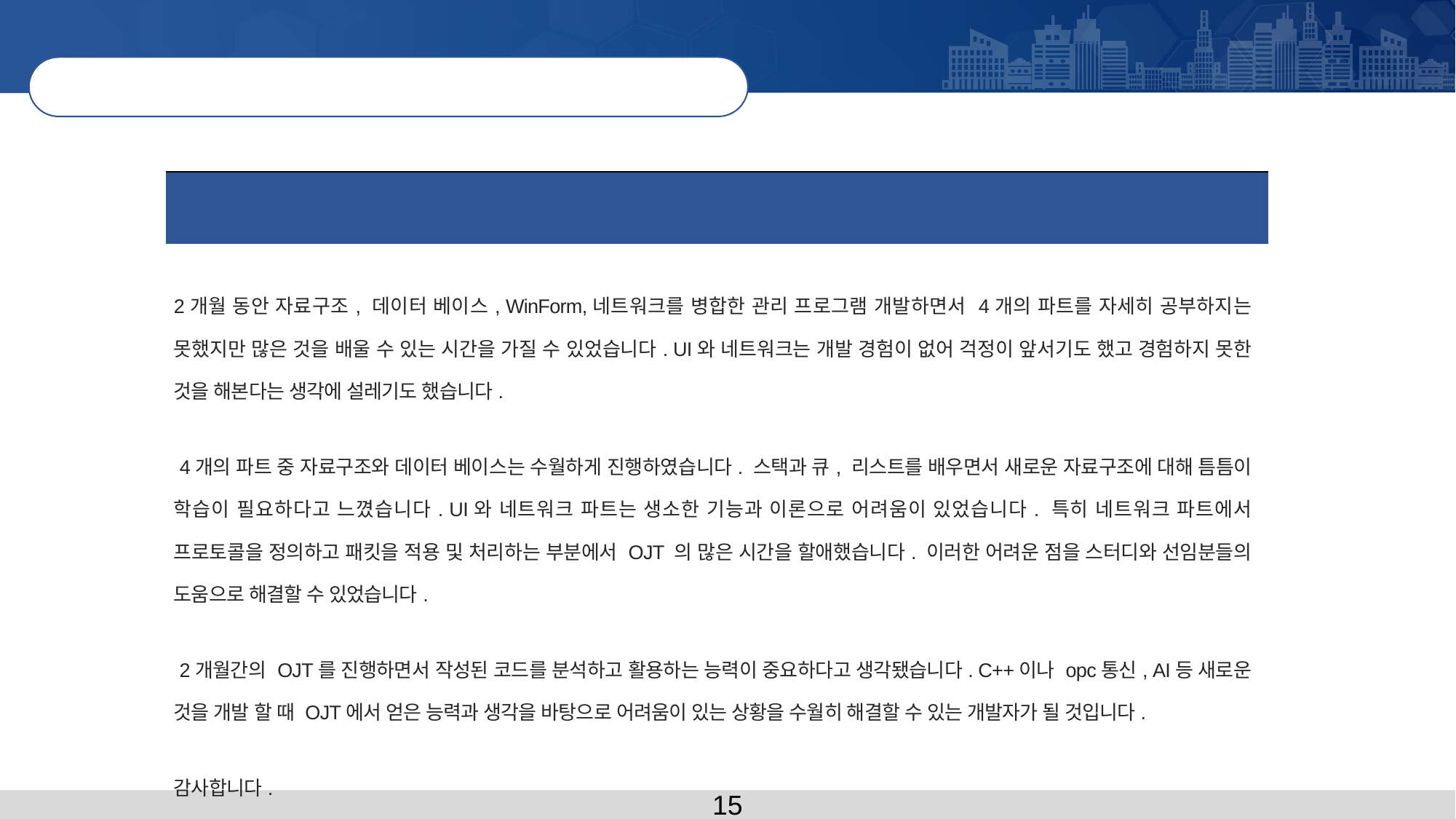

| 느낀점 |
| --- |
| 2개월 동안 자료구조, 데이터 베이스, WinForm,네트워크를 병합한 관리 프로그램 개발하면서 4개의 파트를 자세히 공부하지는 못했지만 많은 것을 배울 수 있는 시간을 가질 수 있었습니다. UI와 네트워크는 개발 경험이 없어 걱정이 앞서기도 했고 경험하지 못한 것을 해본다는 생각에 설레기도 했습니다. 4개의 파트 중 자료구조와 데이터 베이스는 수월하게 진행하였습니다. 스택과 큐, 리스트를 배우면서 새로운 자료구조에 대해 틈틈이 학습이 필요하다고 느꼈습니다. UI와 네트워크 파트는 생소한 기능과 이론으로 어려움이 있었습니다. 특히 네트워크 파트에서 프로토콜을 정의하고 패킷을 적용 및 처리하는 부분에서 OJT 의 많은 시간을 할애했습니다. 이러한 어려운 점을 스터디와 선임분들의 도움으로 해결할 수 있었습니다. 2개월간의 OJT를 진행하면서 작성된 코드를 분석하고 활용하는 능력이 중요하다고 생각됐습니다. C++이나 opc통신, AI등 새로운 것을 개발 할 때 OJT에서 얻은 능력과 생각을 바탕으로 어려움이 있는 상황을 수월히 해결할 수 있는 개발자가 될 것입니다. 감사합니다. |